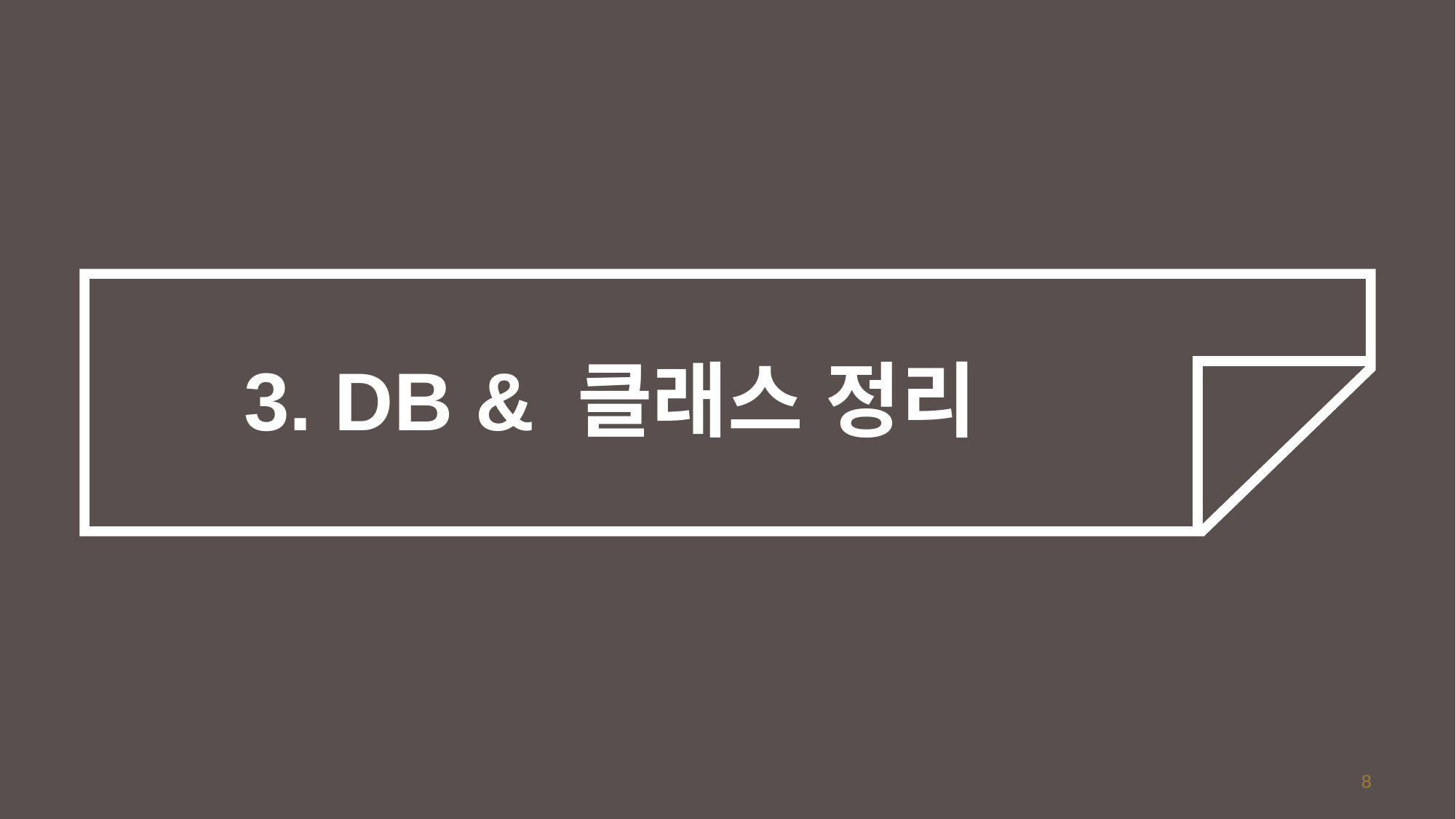

# 3. DB & 클래스 정리
8